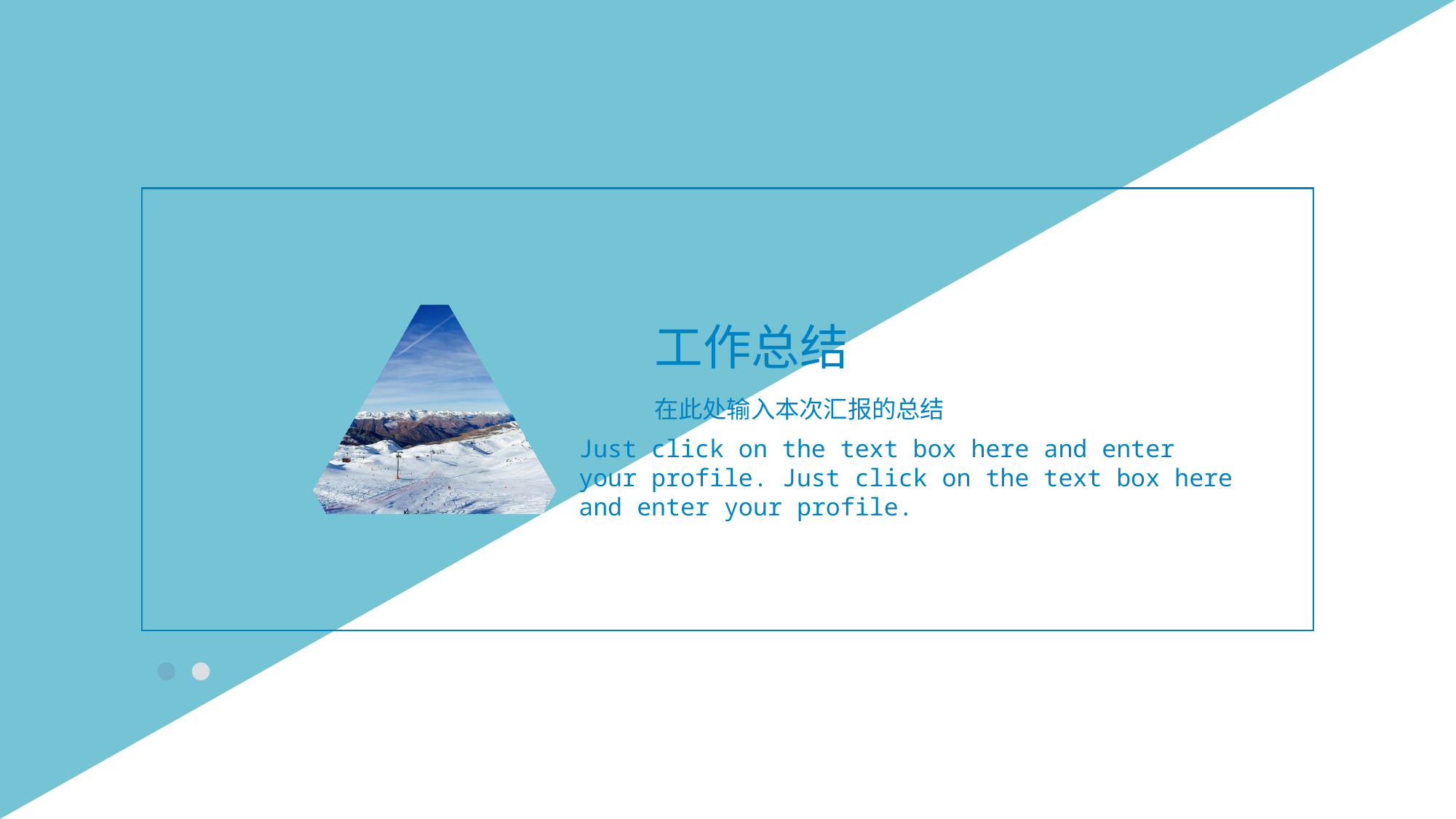

工作总结
在此处输入本次汇报的总结
Just click on the text box here and enter
your profile. Just click on the text box here
and enter your profile.